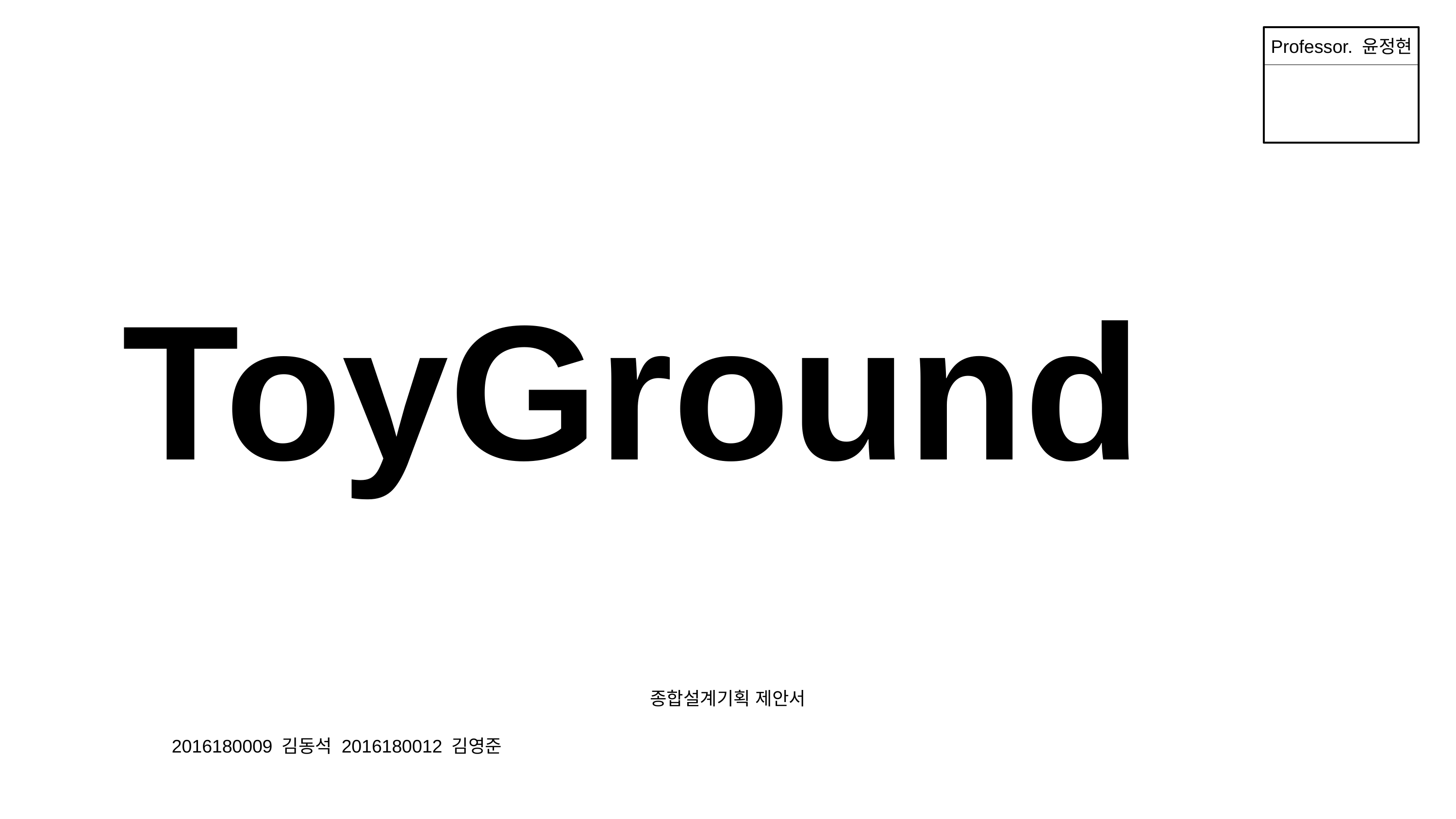

Professor. 윤정현
ToyGround
종합설계기획 제안서
2016180009 김동석 2016180012 김영준